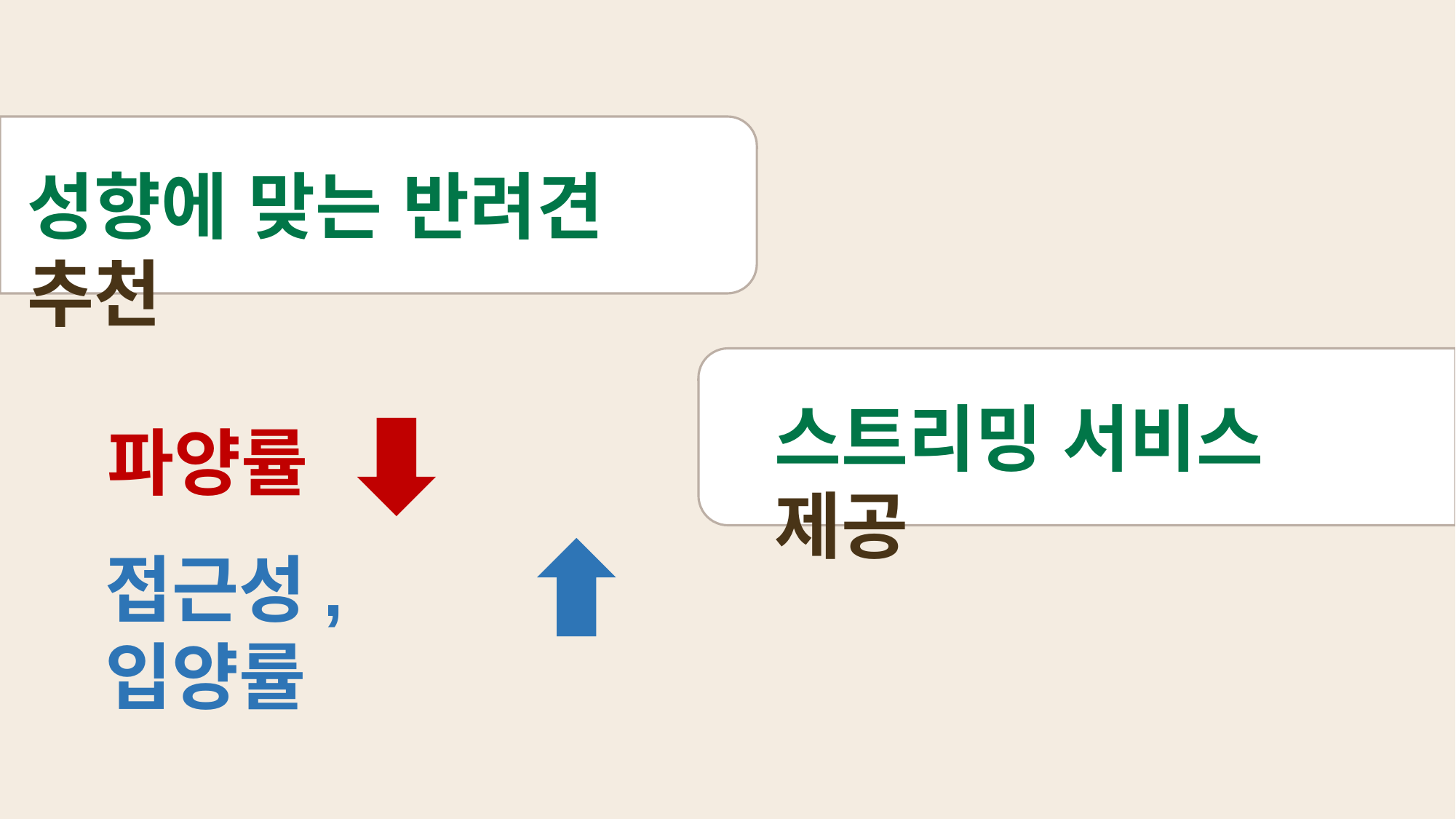

성향에 맞는 반려견 추천
스트리밍 서비스 제공
파양률

접근성, 입양률